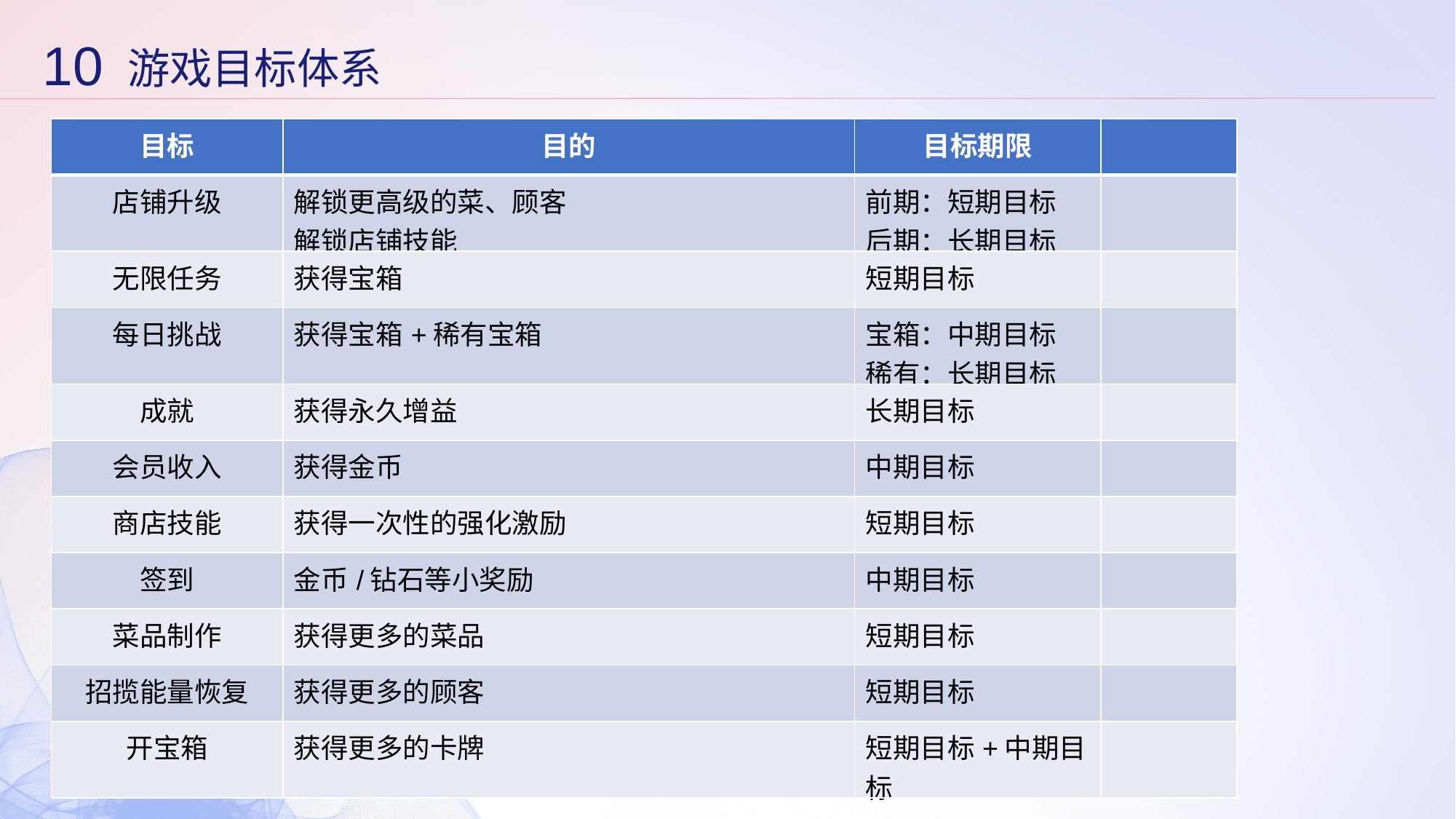

10
游戏目标体系
| 目标 | 目的 | 目标期限 |  |
| --- | --- | --- | --- |
| 店铺升级 | 解锁更高级的菜、顾客 解锁店铺技能 | 前期：短期目标 后期：长期目标 |  |
| 无限任务 | 获得宝箱 | 短期目标 |  |
| 每日挑战 | 获得宝箱+稀有宝箱 | 宝箱：中期目标 稀有：长期目标 |  |
| 成就 | 获得永久增益 | 长期目标 |  |
| 会员收入 | 获得金币 | 中期目标 |  |
| 商店技能 | 获得一次性的强化激励 | 短期目标 |  |
| 签到 | 金币/钻石等小奖励 | 中期目标 |  |
| 菜品制作 | 获得更多的菜品 | 短期目标 |  |
| 招揽能量恢复 | 获得更多的顾客 | 短期目标 |  |
| 开宝箱 | 获得更多的卡牌 | 短期目标+中期目标 |  |